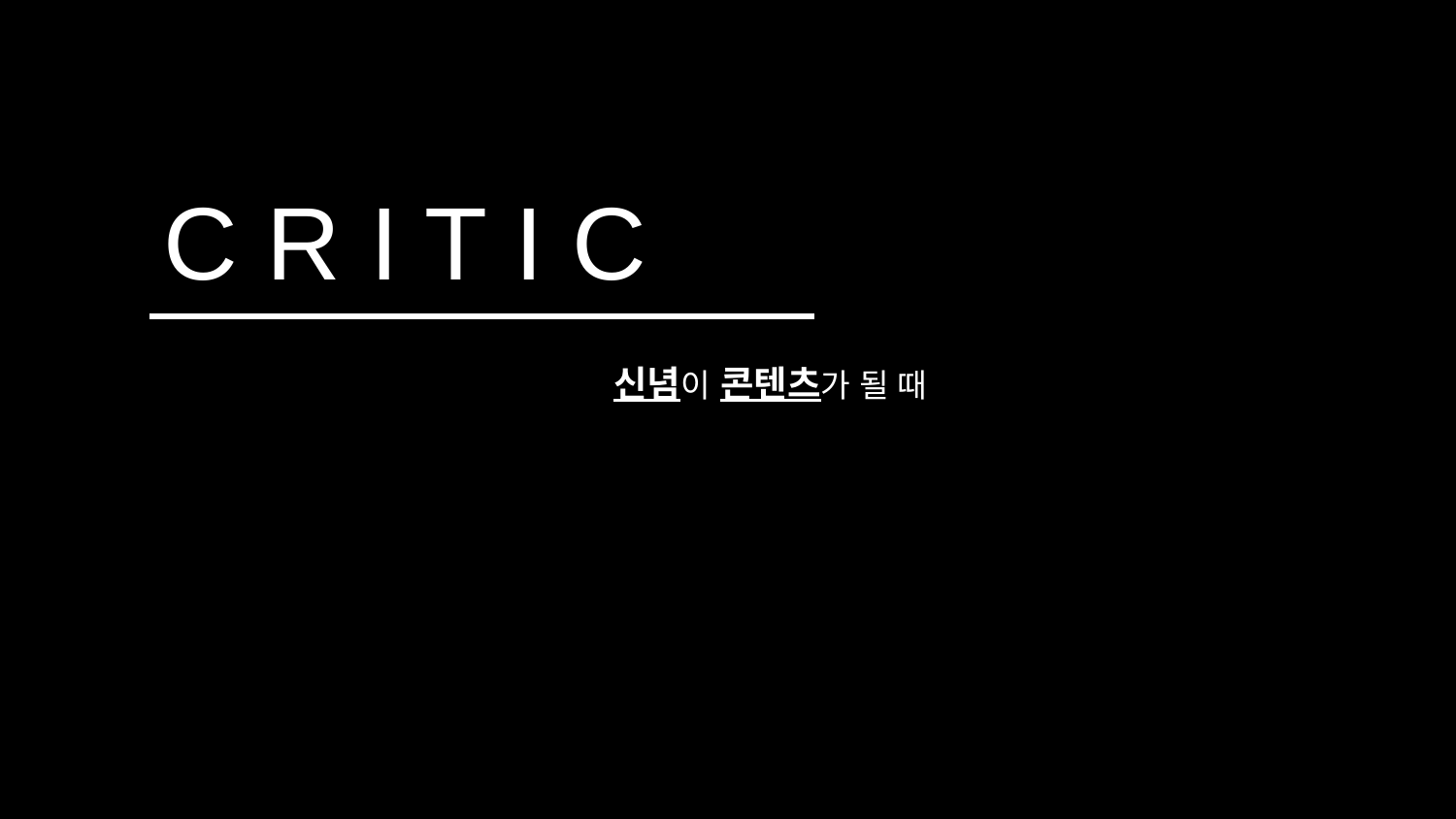

C R I T I C
신념이 콘텐츠가 될 때